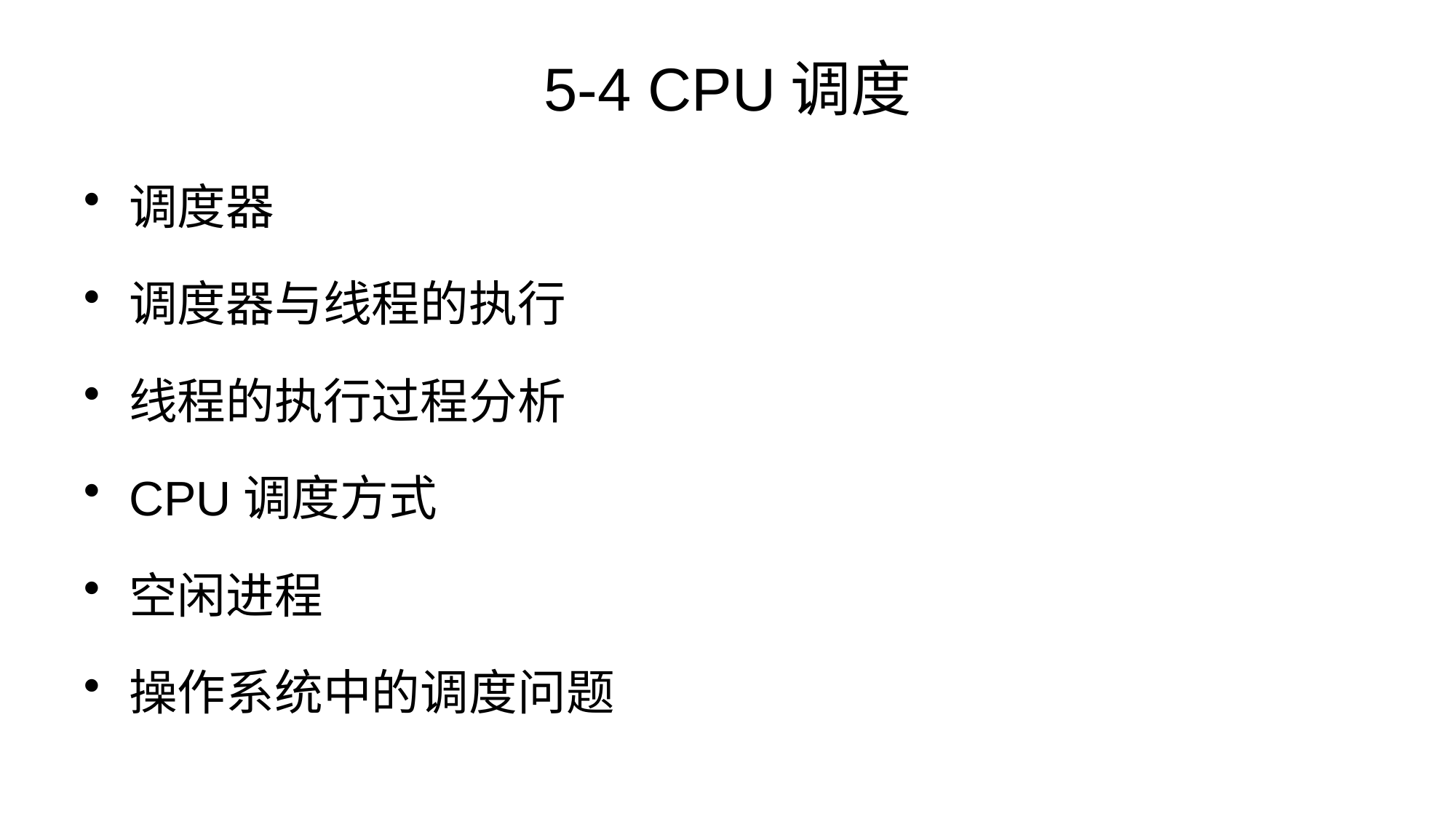

# 5-4 CPU调度
调度器
调度器与线程的执行
线程的执行过程分析
CPU调度方式
空闲进程
操作系统中的调度问题